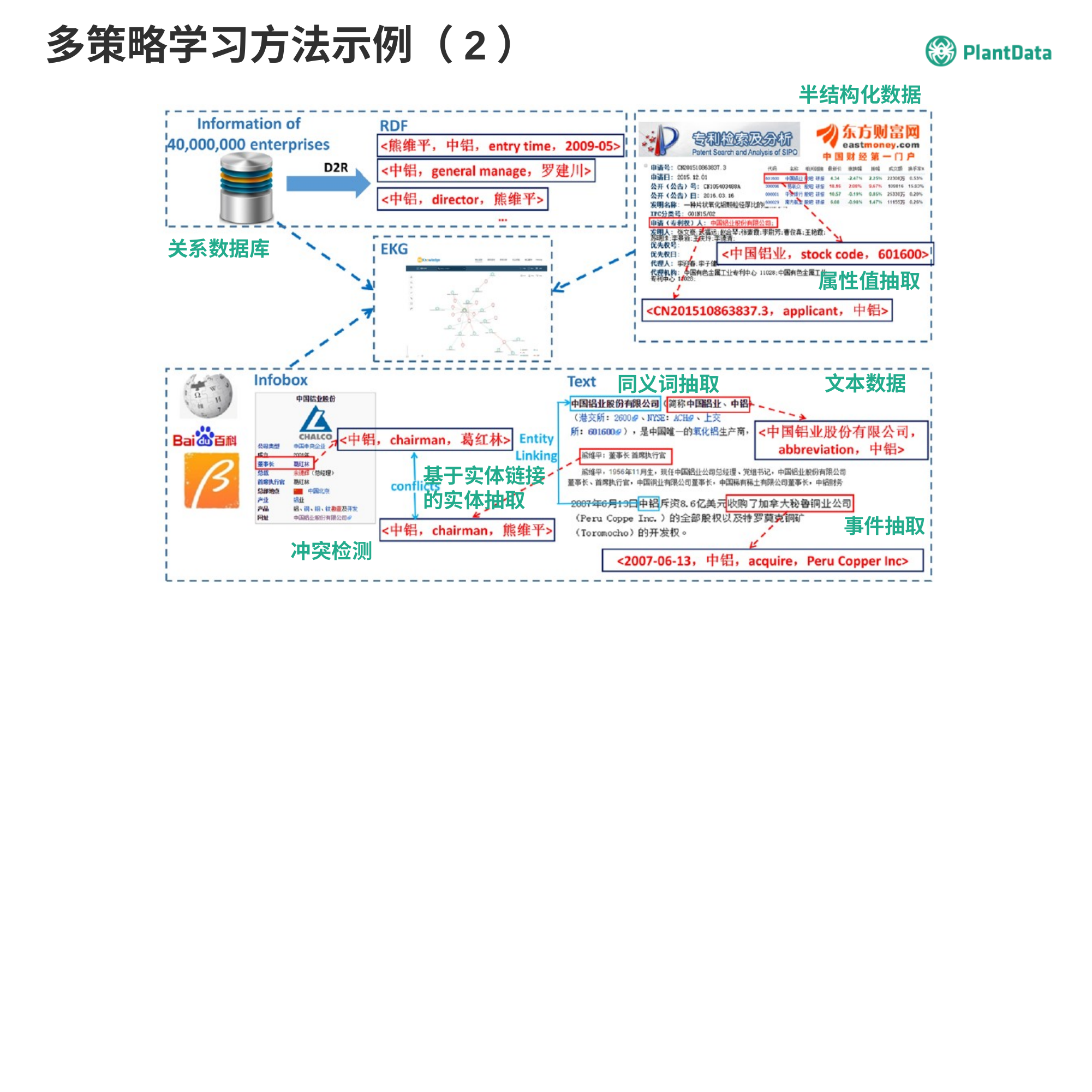

# 多策略学习方法示例（2）
半结构化数据

关系数据库
属性值抽取
文本数据
同义词抽取
基于实体链接 的实体抽取
事件抽取
冲突检测